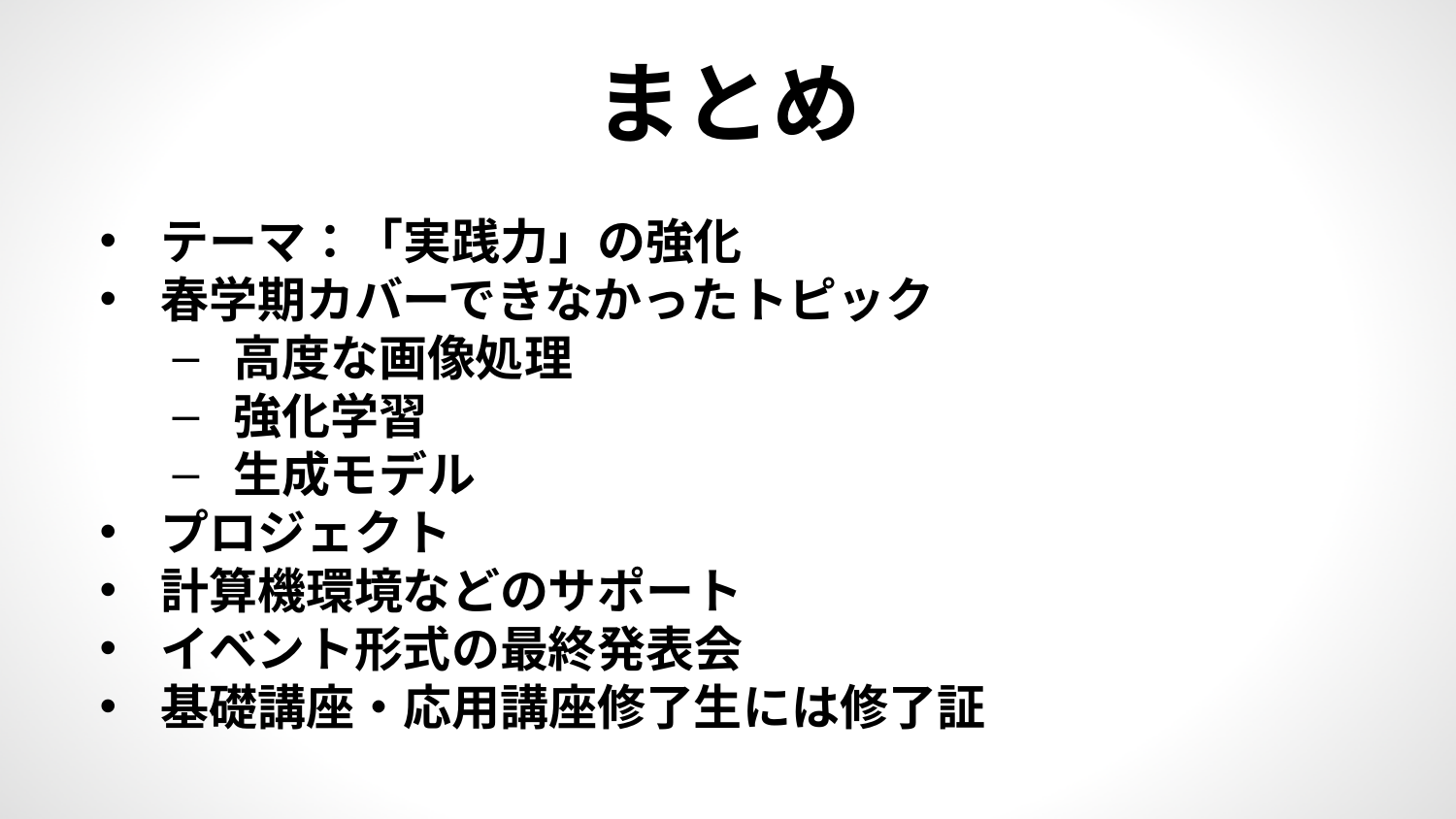

# まとめ
テーマ：「実践力」の強化
春学期カバーできなかったトピック
高度な画像処理
強化学習
生成モデル
プロジェクト
計算機環境などのサポート
イベント形式の最終発表会
基礎講座・応用講座修了生には修了証